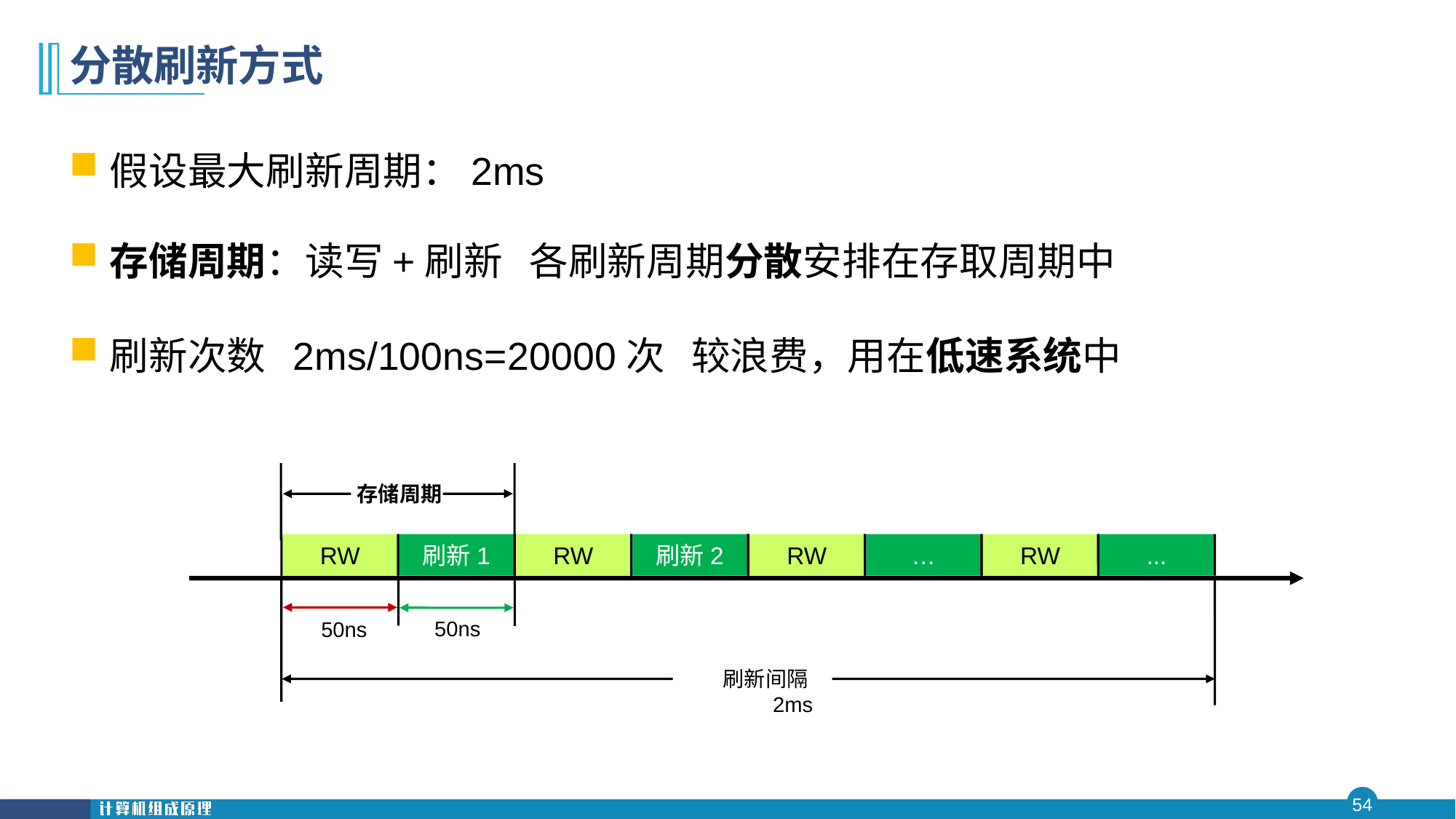

# 分散刷新方式
假设最大刷新周期：2ms
存储周期：读写+刷新   各刷新周期分散安排在存取周期中
刷新次数  2ms/100ns=20000次   较浪费，用在低速系统中

存储周期

RW

刷新1

RW

刷新2

RW

…

RW

...

50ns

50ns
刷新间隔2ms